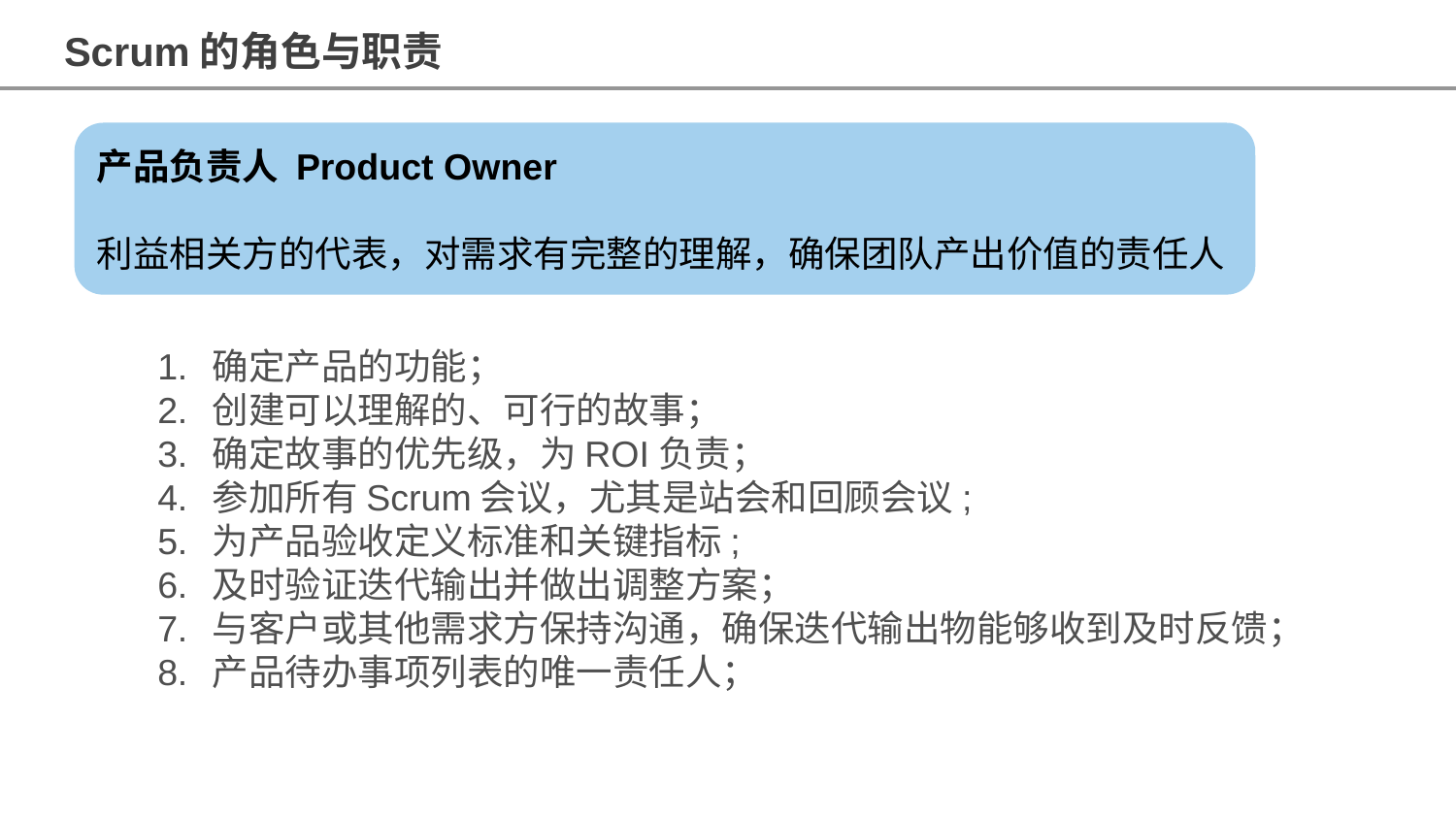

Scrum的角色与职责
产品负责人 Product Owner

利益相关方的代表，对需求有完整的理解，确保团队产出价值的责任人
确定产品的功能；
创建可以理解的、可行的故事；
确定故事的优先级，为ROI负责；
参加所有Scrum会议，尤其是站会和回顾会议;
为产品验收定义标准和关键指标;
及时验证迭代输出并做出调整方案；
与客户或其他需求方保持沟通，确保迭代输出物能够收到及时反馈；
产品待办事项列表的唯一责任人；